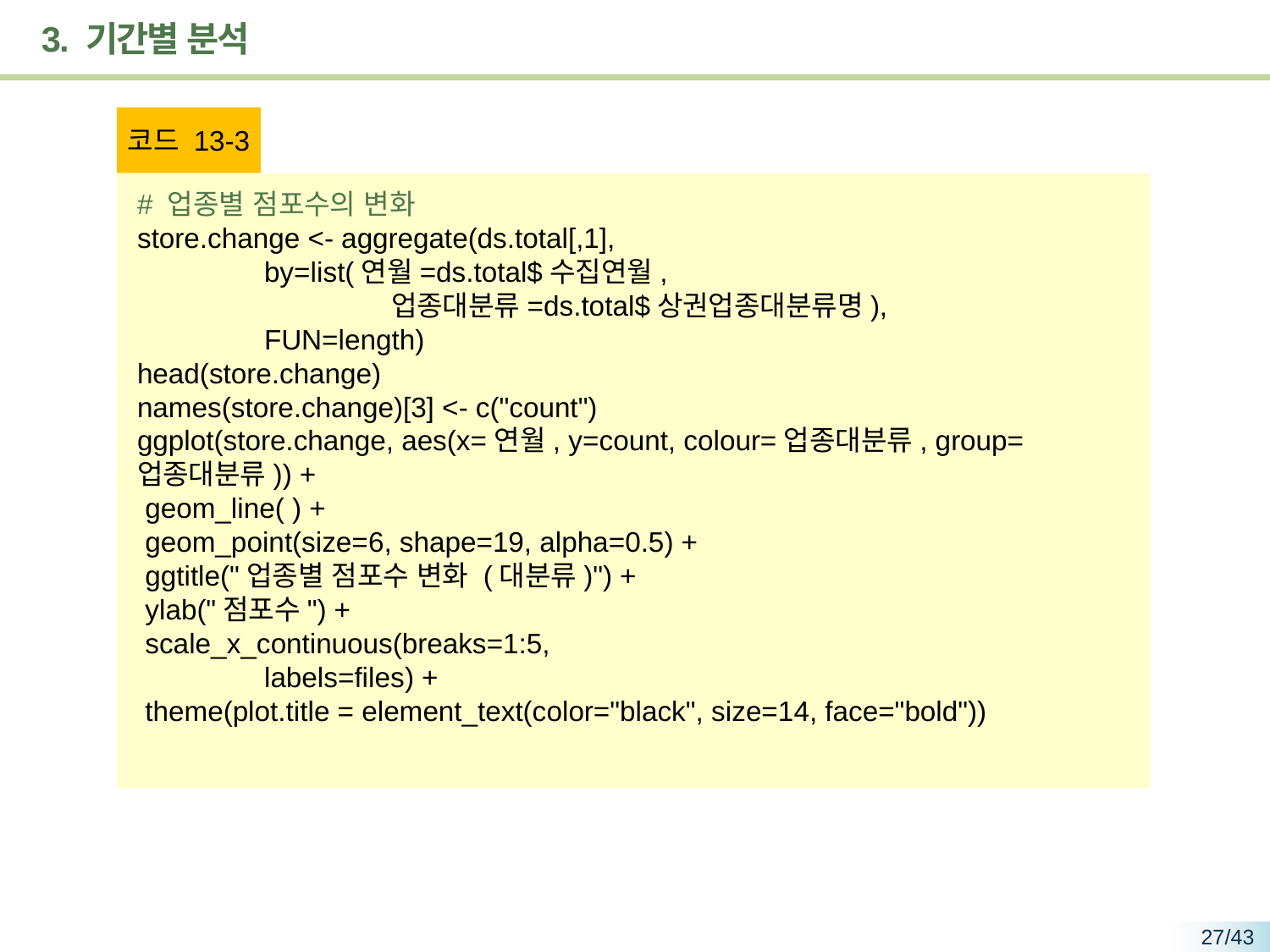

# 3. 기간별 분석

코드 13-3

# 업종별 점포수의 변화
store.change <- aggregate(ds.total[,1],
 	by=list(연월=ds.total$수집연월,
 		업종대분류=ds.total$상권업종대분류명),
 	FUN=length)
head(store.change)
names(store.change)[3] <- c("count")
ggplot(store.change, aes(x=연월, y=count, colour=업종대분류, group=업종대분류)) +
 geom_line( ) +
 geom_point(size=6, shape=19, alpha=0.5) +
 ggtitle("업종별 점포수 변화 (대분류)") +
 ylab("점포수") +
 scale_x_continuous(breaks=1:5,
 	labels=files) +
 theme(plot.title = element_text(color="black", size=14, face="bold"))